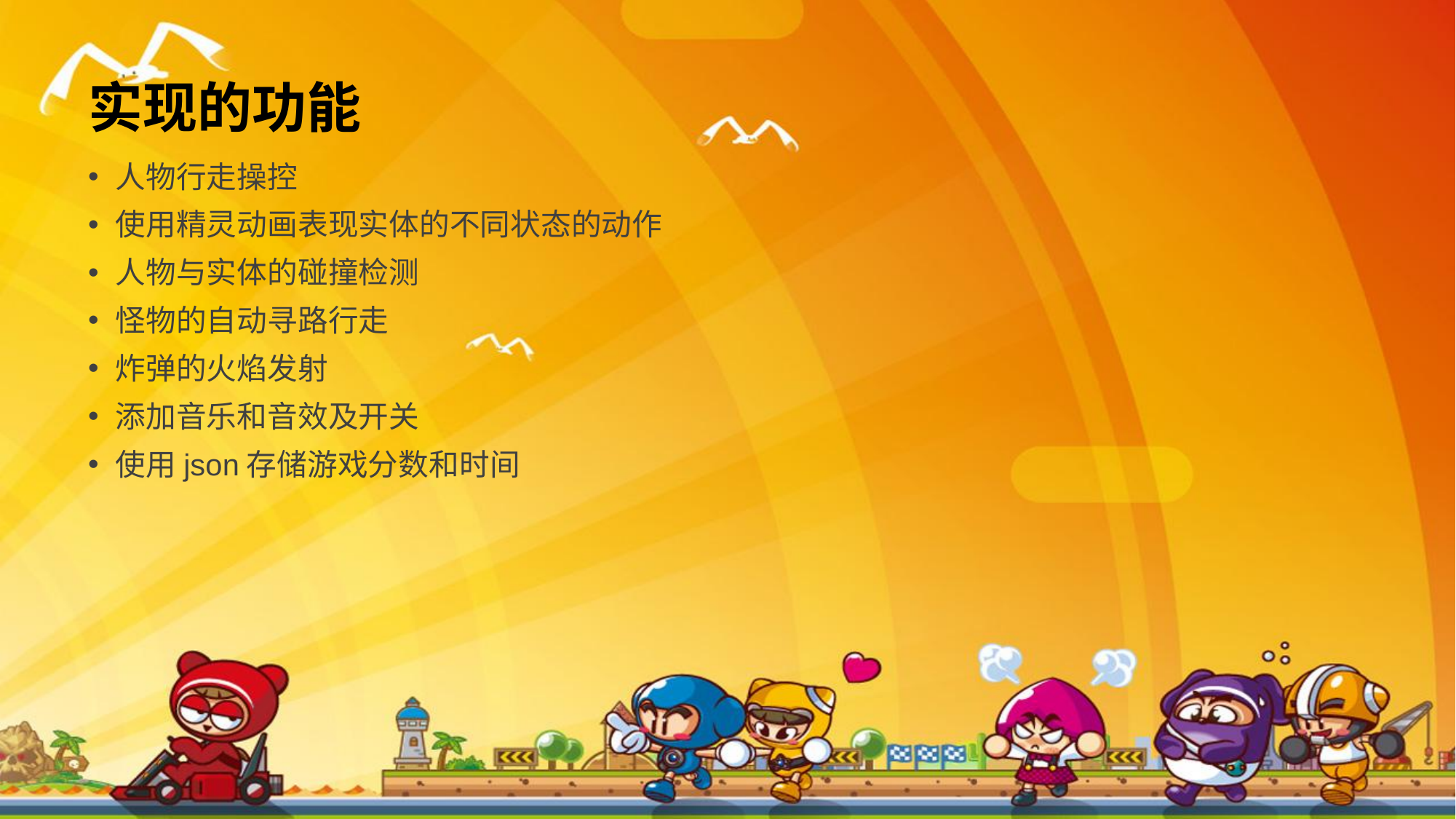

# 实现的功能
人物行走操控
使用精灵动画表现实体的不同状态的动作
人物与实体的碰撞检测
怪物的自动寻路行走
炸弹的火焰发射
添加音乐和音效及开关
使用json存储游戏分数和时间